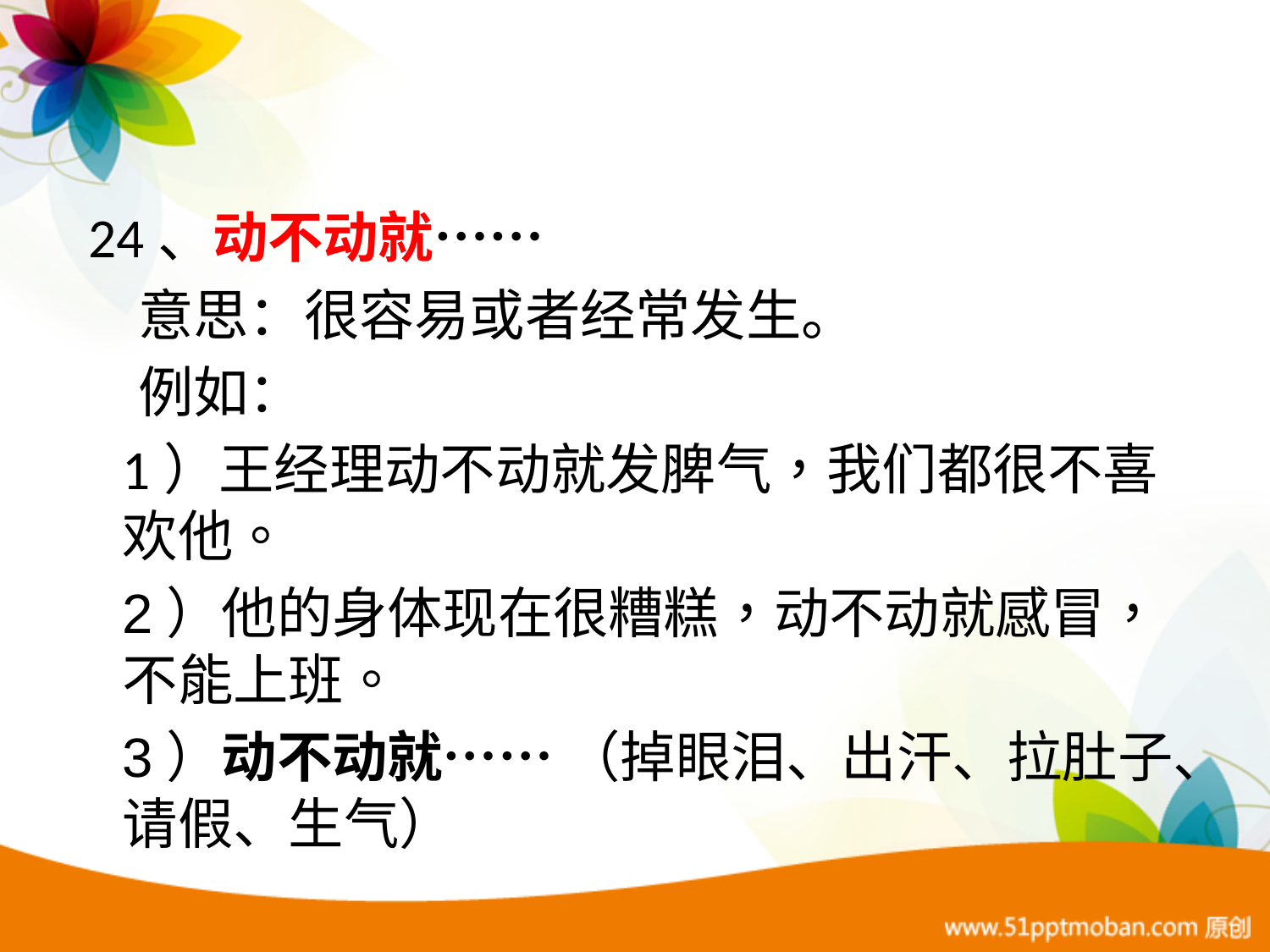

#
 24、动不动就……
    意思：很容易或者经常发生。
    例如：
1）王经理动不动就发脾气，我们都很不喜欢他。
2）他的身体现在很糟糕，动不动就感冒，不能上班。
3）动不动就…… （掉眼泪、出汗、拉肚子、请假、生气）